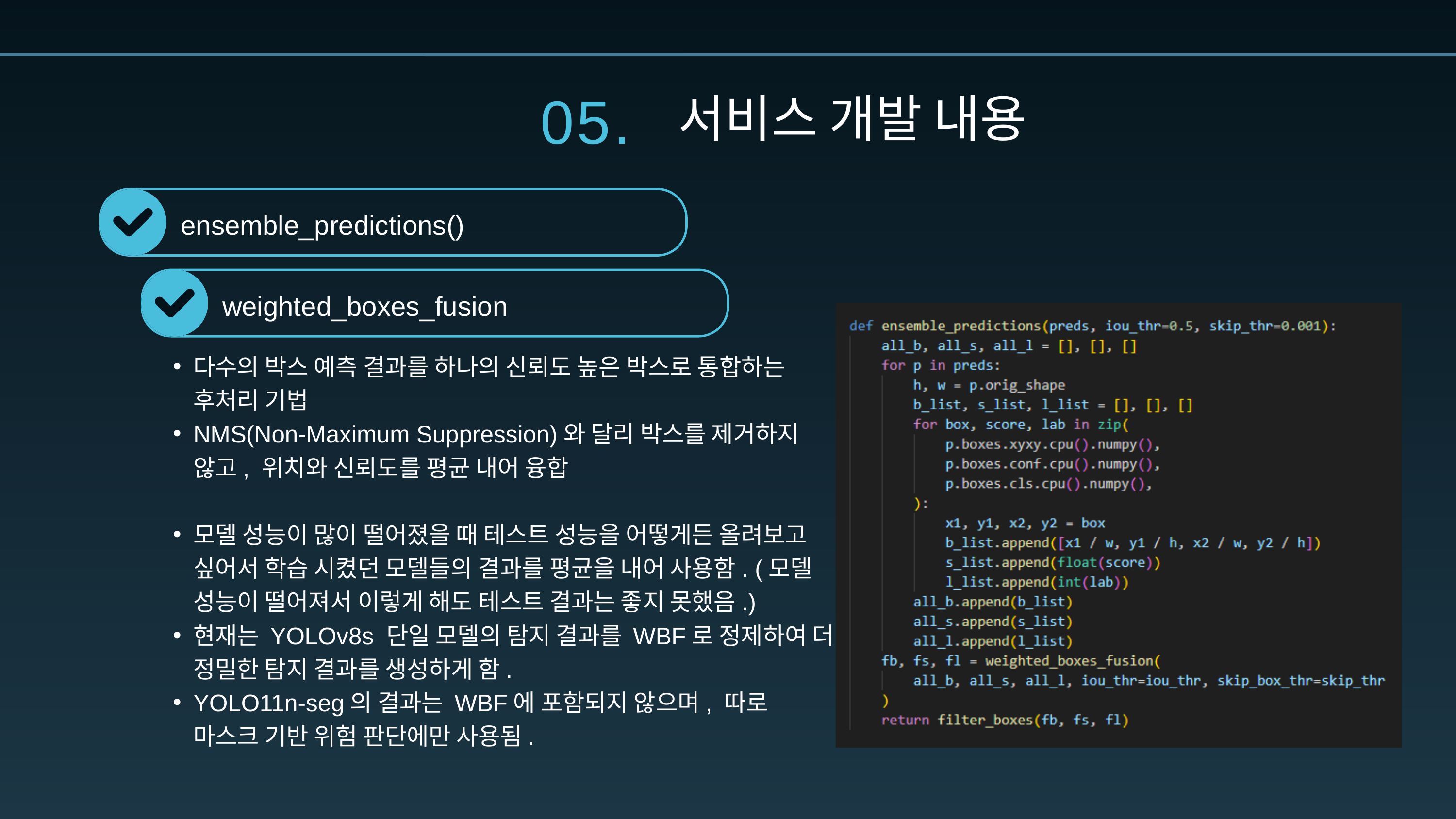

05.
서비스 개발 내용

ensemble_predictions()

weighted_boxes_fusion

다수의 박스 예측 결과를 하나의 신뢰도 높은 박스로 통합하는 후처리 기법
NMS(Non-Maximum Suppression)와 달리 박스를 제거하지 않고, 위치와 신뢰도를 평균 내어 융합

모델 성능이 많이 떨어졌을 때 테스트 성능을 어떻게든 올려보고 싶어서 학습 시켰던 모델들의 결과를 평균을 내어 사용함. (모델 성능이 떨어져서 이렇게 해도 테스트 결과는 좋지 못했음.)
현재는 YOLOv8s 단일 모델의 탐지 결과를 WBF로 정제하여 더 정밀한 탐지 결과를 생성하게 함.
YOLO11n-seg의 결과는 WBF에 포함되지 않으며, 따로 마스크 기반 위험 판단에만 사용됨.